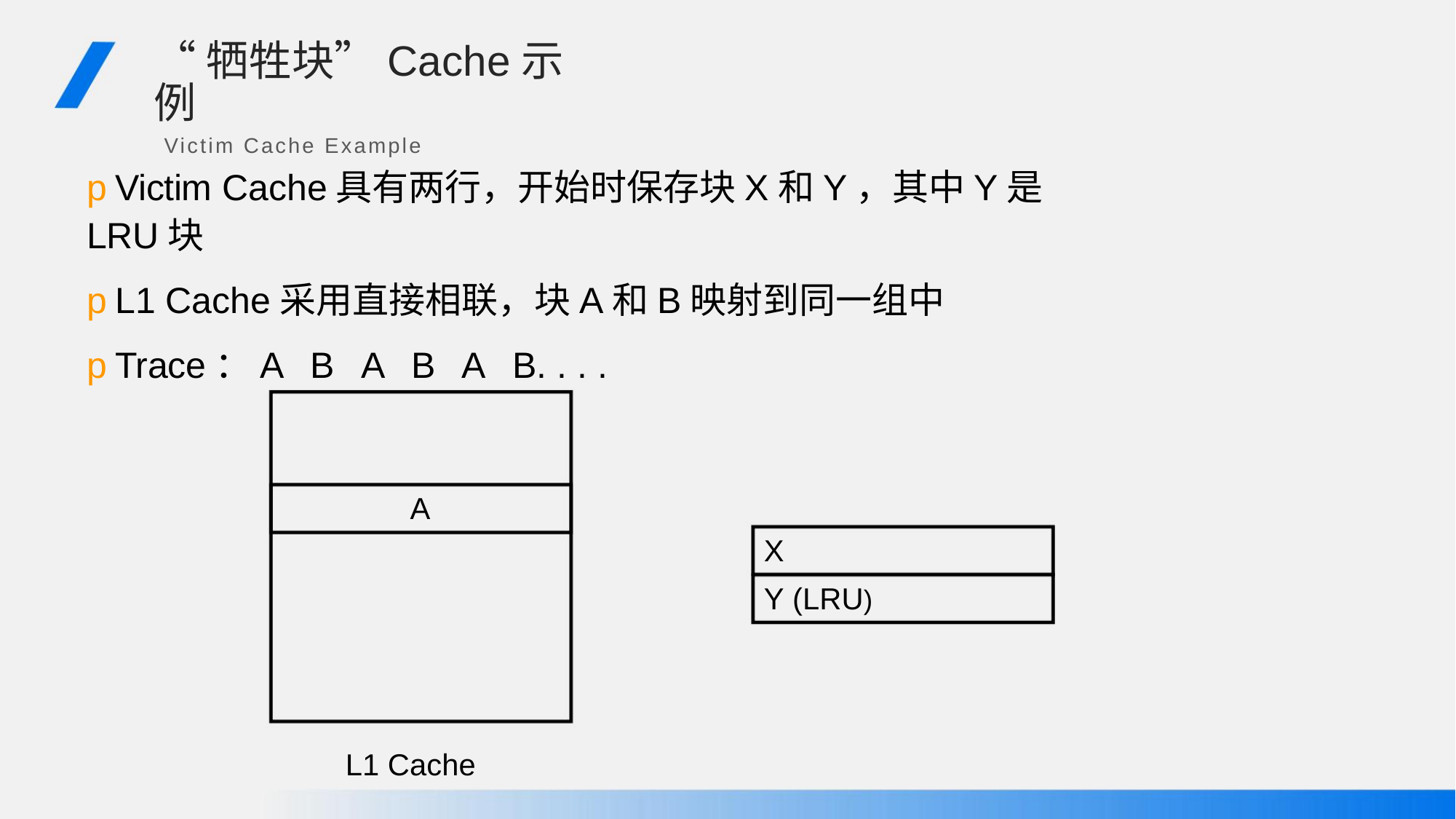

“牺牲块”Cache示例
Victim Cache Example
pVictim Cache具有两行，开始时保存块X和Y，其中Y是LRU块
pL1 Cache采用直接相联，块A和B映射到同一组中
pTrace：A B A B A B. . . .
A
X
Y (LRU)
L1 Cache